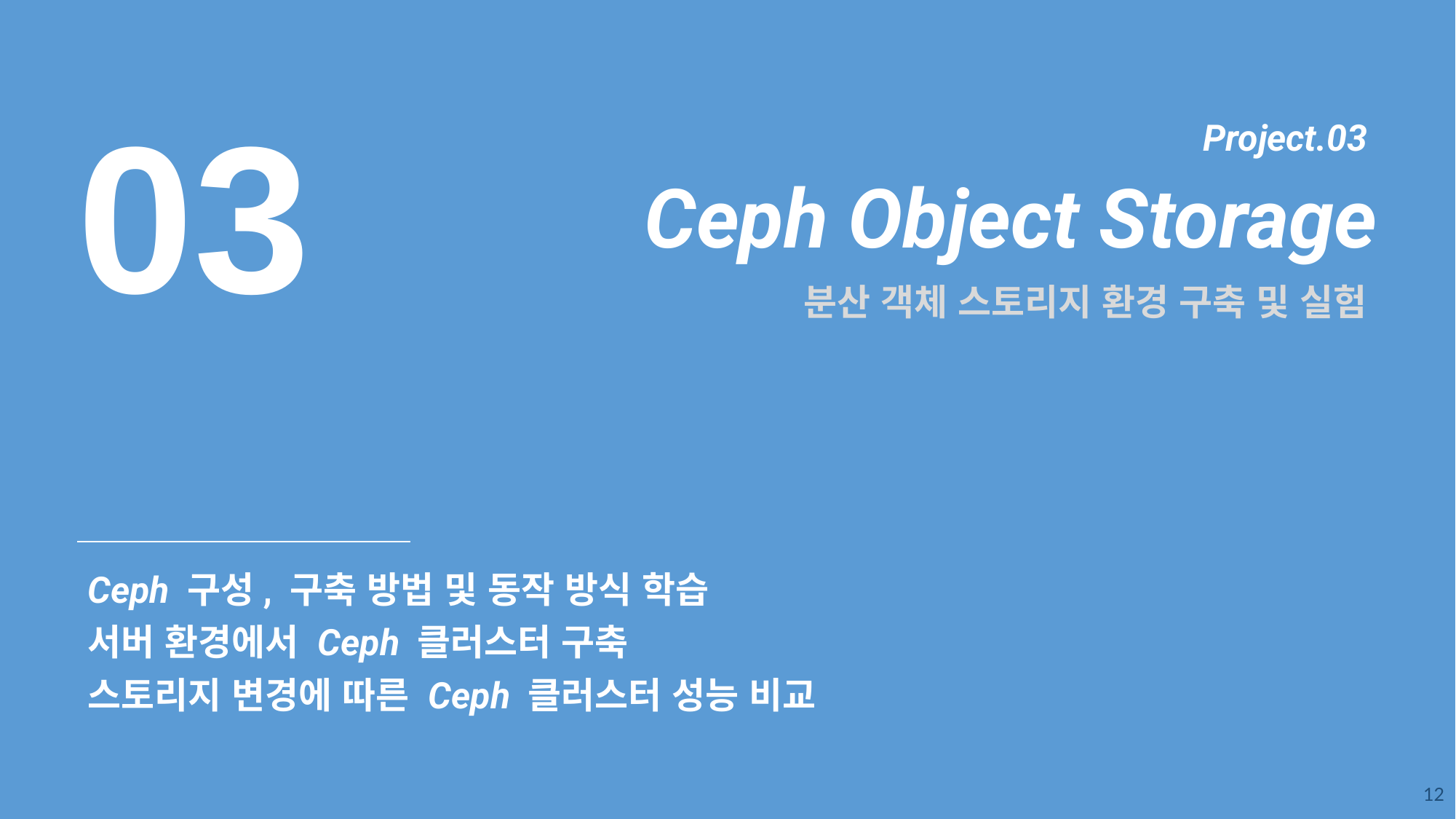

03
Project.03
Ceph Object Storage
분산 객체 스토리지 환경 구축 및 실험
Ceph 구성, 구축 방법 및 동작 방식 학습
서버 환경에서 Ceph 클러스터 구축
스토리지 변경에 따른 Ceph 클러스터 성능 비교
12